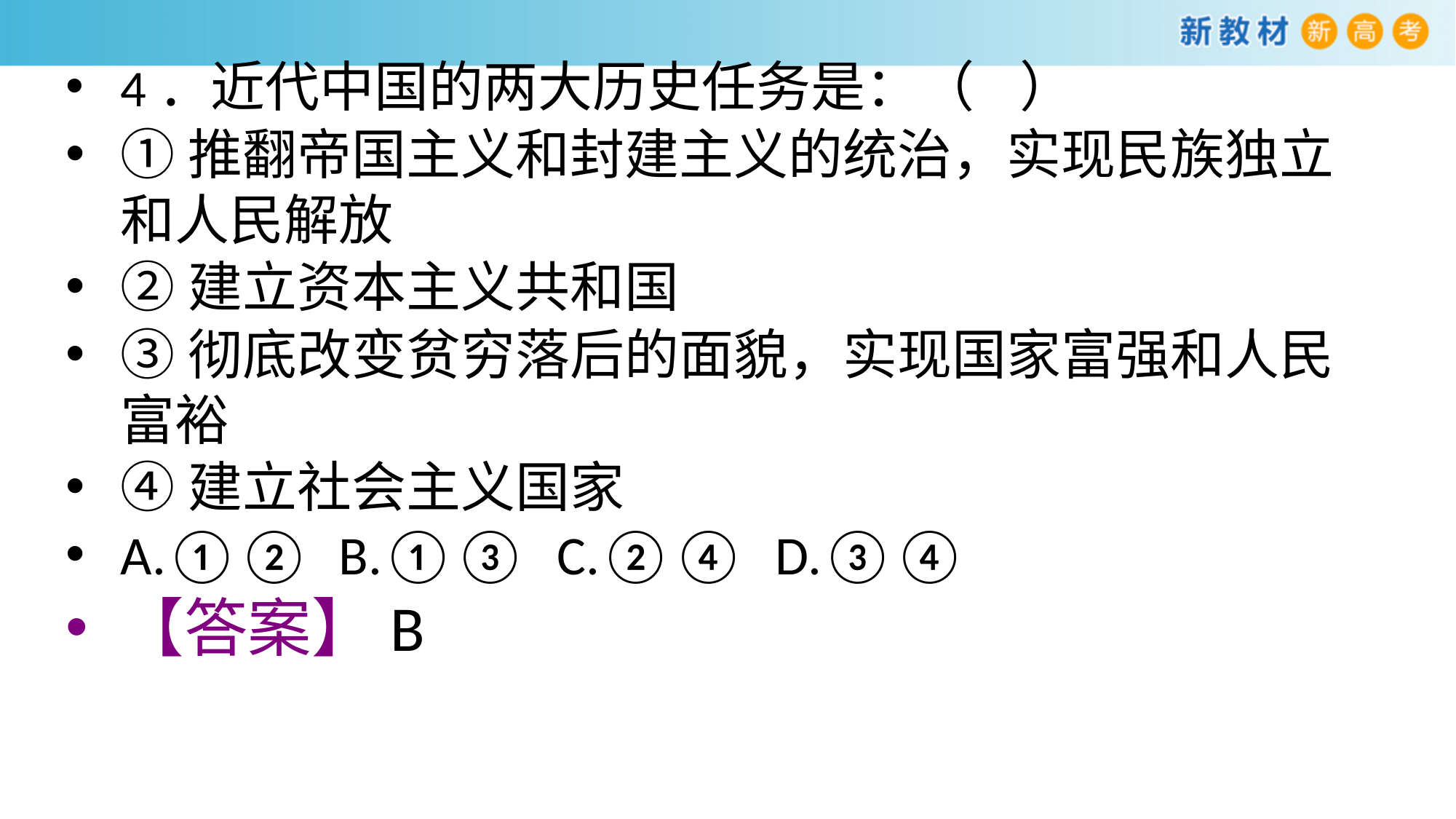

4．近代中国的两大历史任务是：（   ）
①推翻帝国主义和封建主义的统治，实现民族独立和人民解放
②建立资本主义共和国
③彻底改变贫穷落后的面貌，实现国家富强和人民富裕
④建立社会主义国家
A.①②	B.①③	C.②④	D.③④
【答案】B